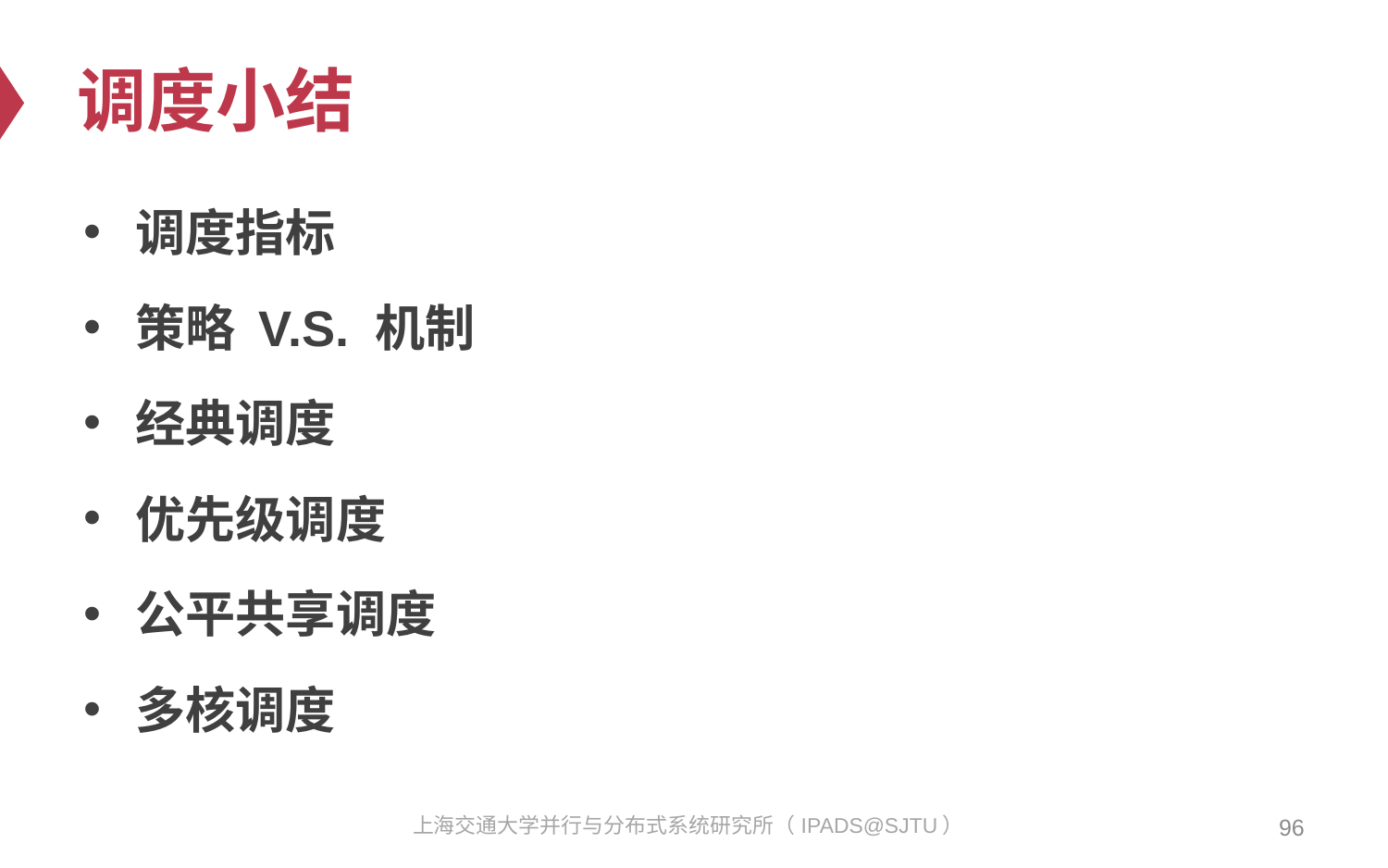

# 调度小结
调度指标
策略 V.S. 机制
经典调度
优先级调度
公平共享调度
多核调度
96
上海交通大学并行与分布式系统研究所（IPADS@SJTU）